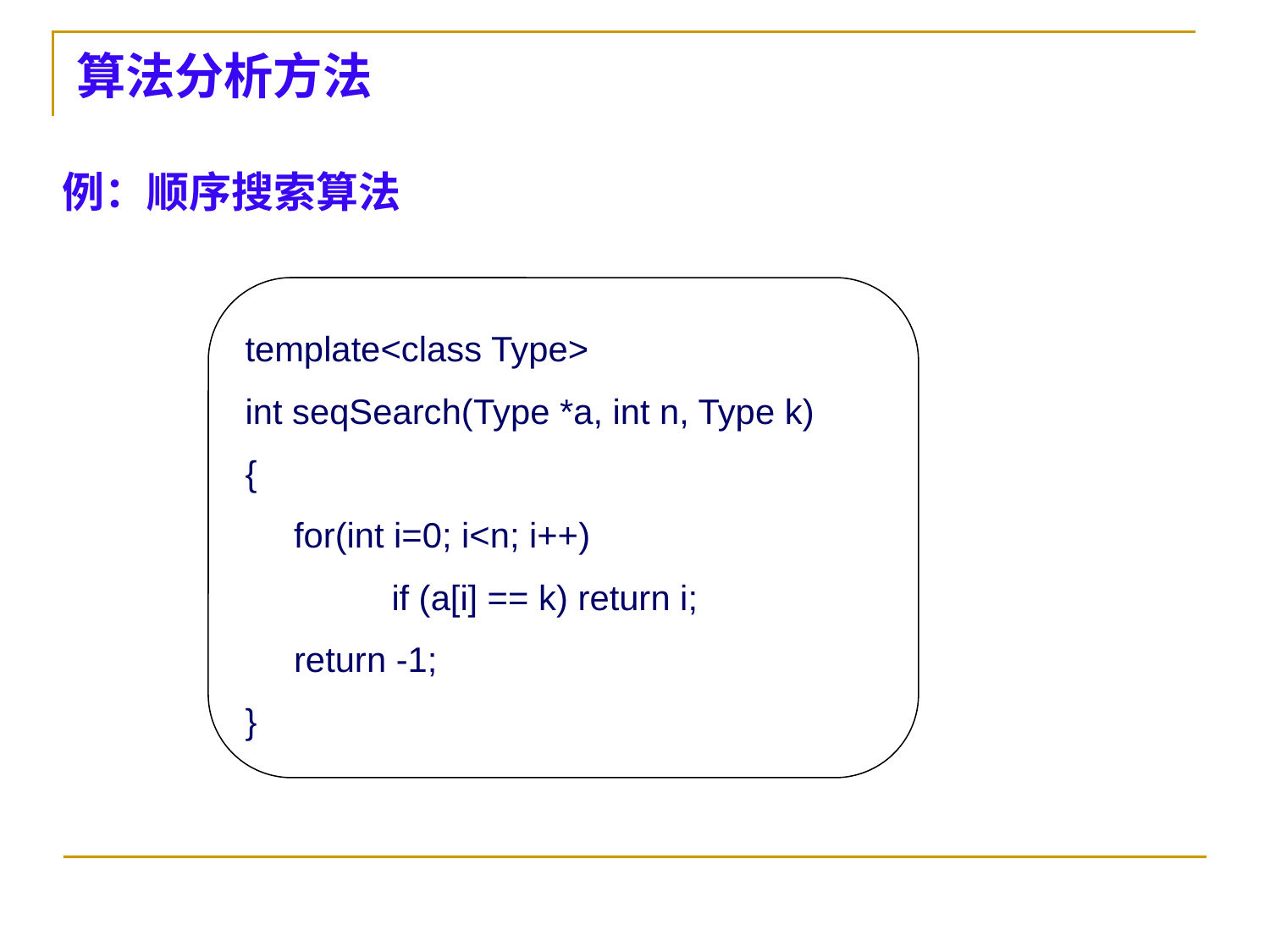

# 算法分析方法
例：顺序搜索算法
template<class Type>
int seqSearch(Type *a, int n, Type k)
{
     for(int i=0; i<n; i++)
	  if (a[i] == k) return i;
     return -1;
}